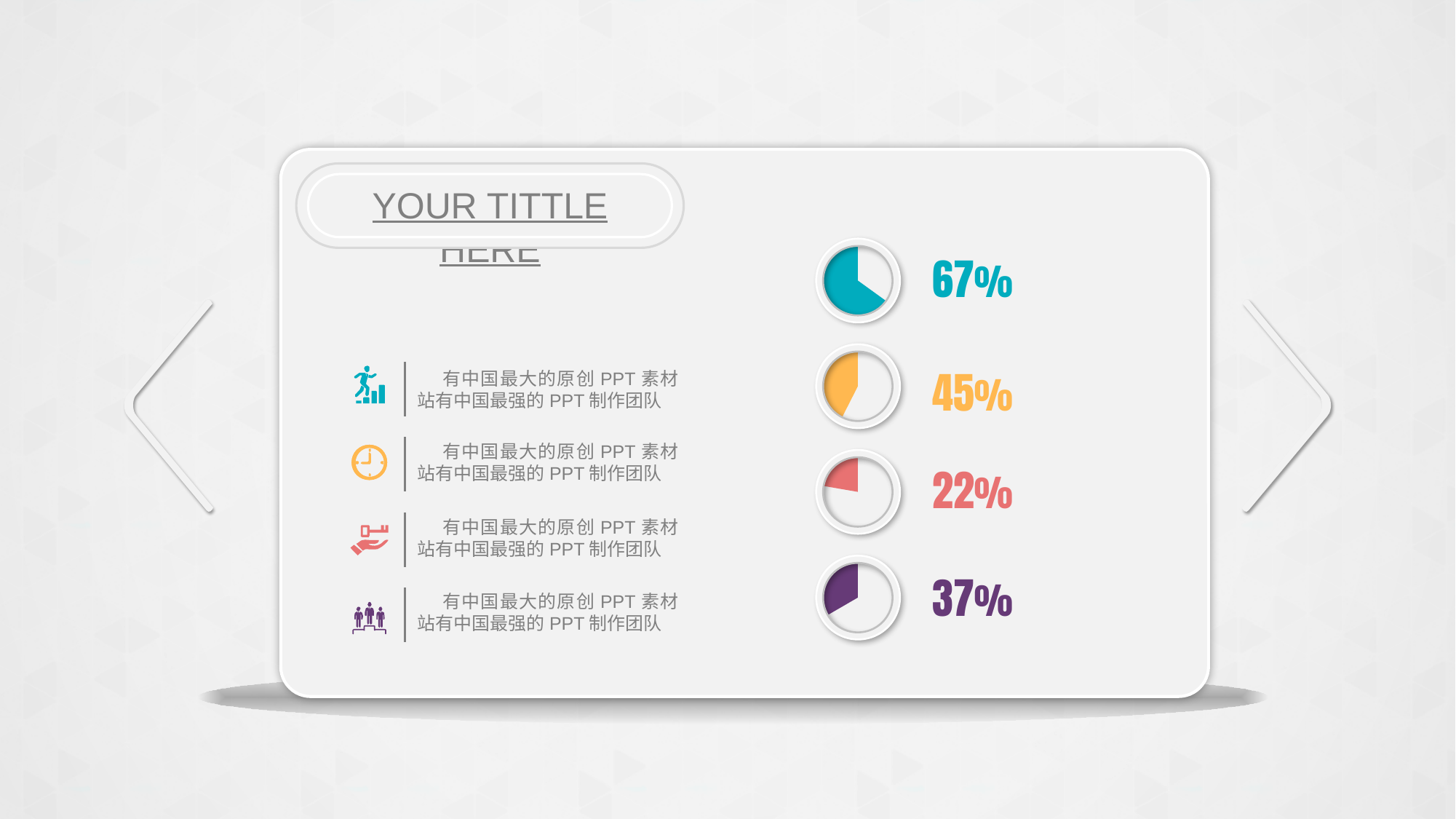

YOUR TITTLE HERE

67%

    有中国最大的原创PPT素材站有中国最强的PPT制作团队
45%

    有中国最大的原创PPT素材站有中国最强的PPT制作团队

22%
    有中国最大的原创PPT素材站有中国最强的PPT制作团队

37%
    有中国最大的原创PPT素材站有中国最强的PPT制作团队